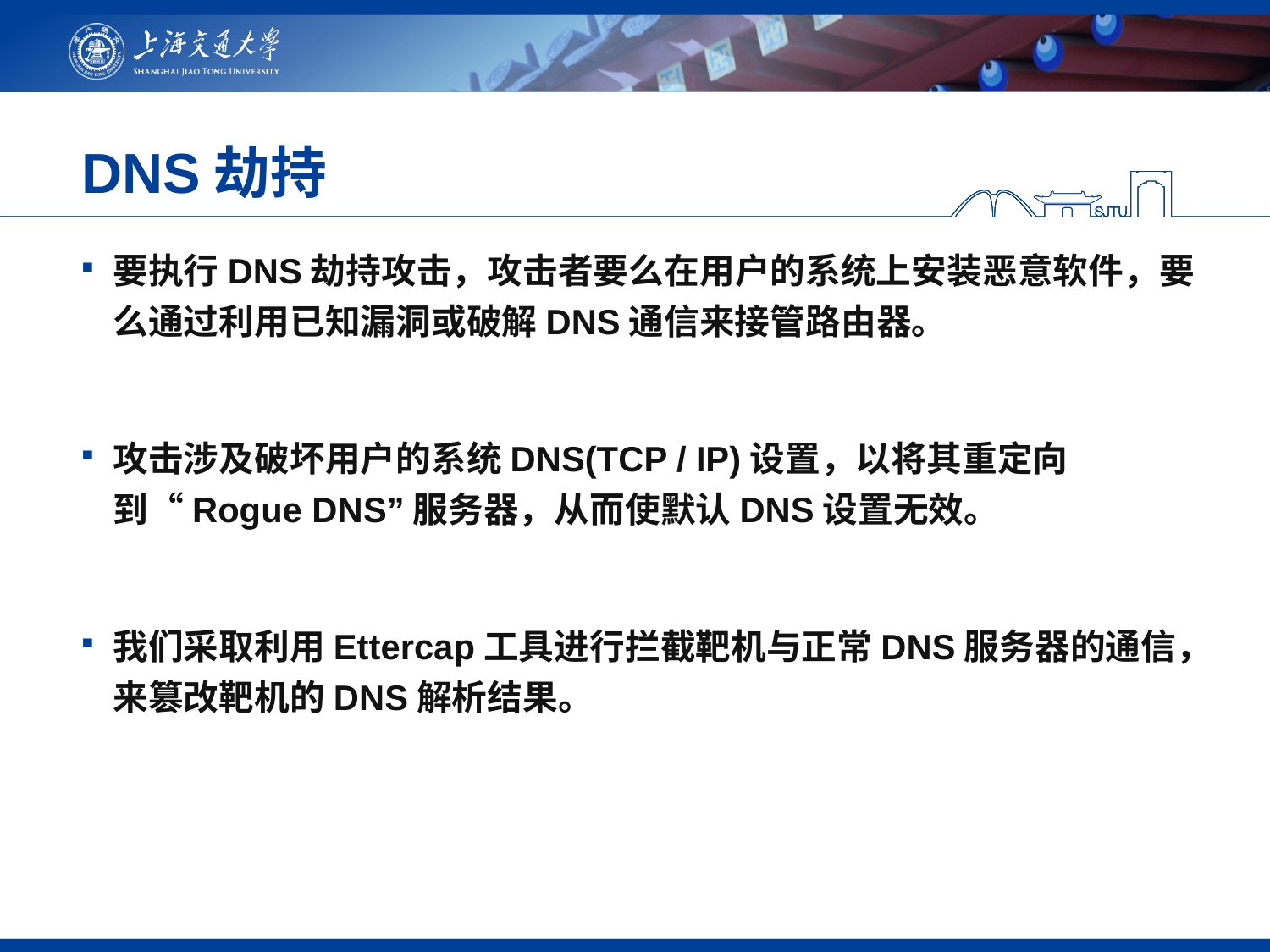

# DNS劫持
要执行DNS劫持攻击，攻击者要么在用户的系统上安装恶意软件，要么通过利用已知漏洞或破解DNS通信来接管路由器。

攻击涉及破坏用户的系统DNS(TCP / IP)设置，以将其重定向到“Rogue DNS”服务器，从而使默认DNS设置无效。

我们采取利用Ettercap工具进行拦截靶机与正常DNS服务器的通信，来篡改靶机的DNS解析结果。